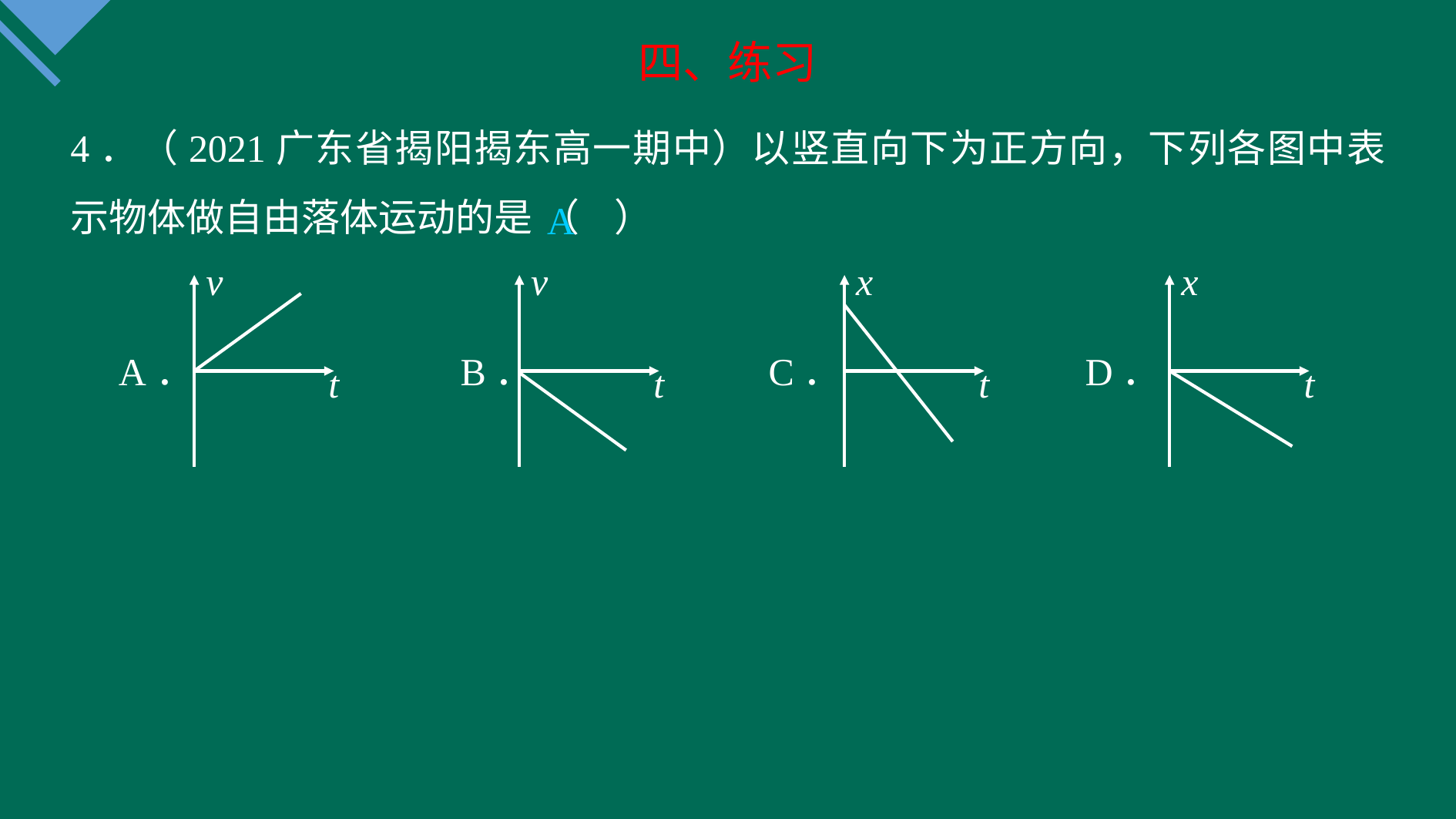

四、练习
4．（2021广东省揭阳揭东高一期中）以竖直向下为正方向，下列各图中表示物体做自由落体运动的是 （    ）

     A．　　　　　　   B．                          C．                           D．
A
v
t
v
t
x
t
x
t